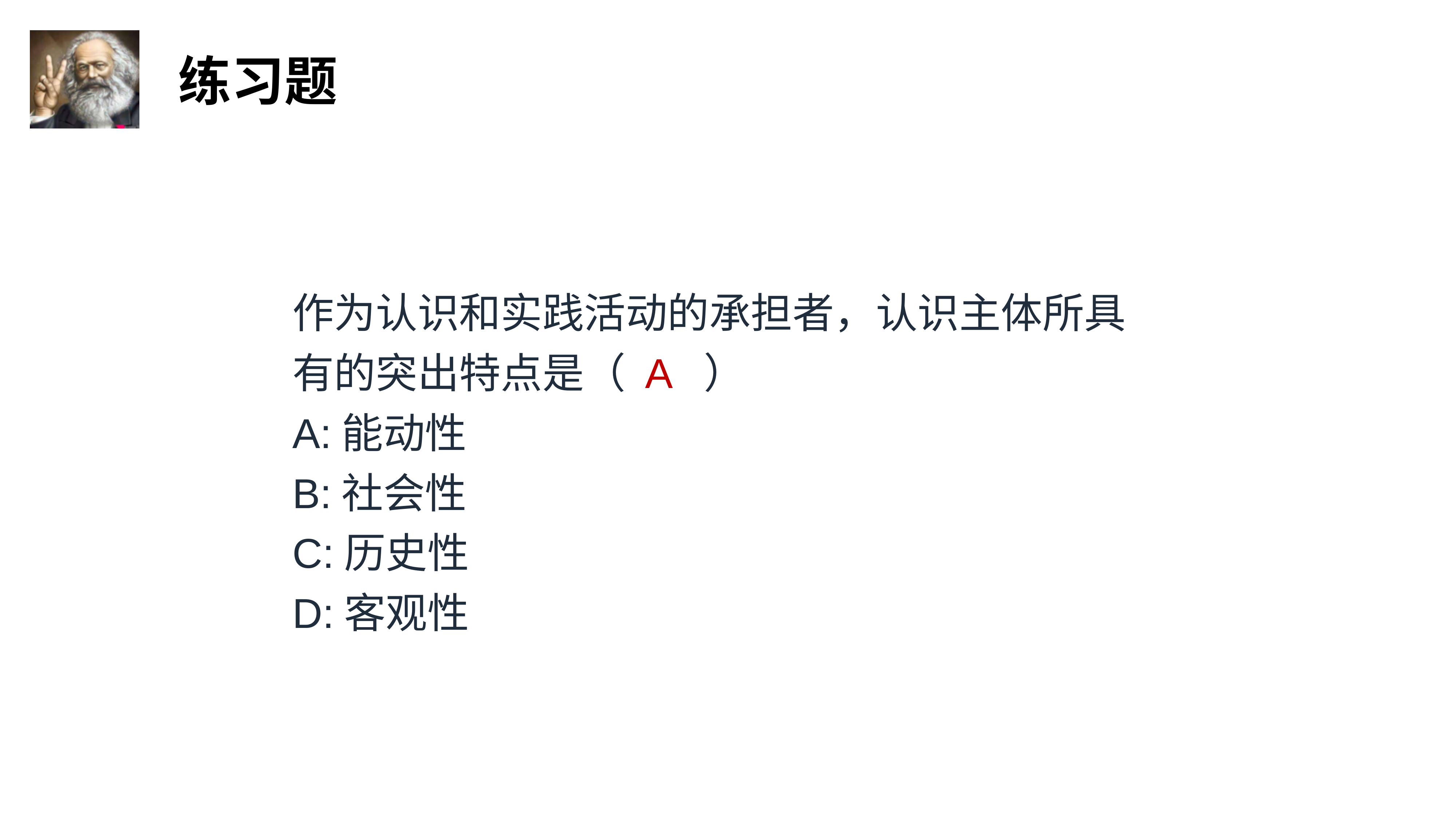

作为认识和实践活动的承担者，认识主体所具有的突出特点是（ A  ）
A:能动性
B:社会性
C:历史性
D:客观性